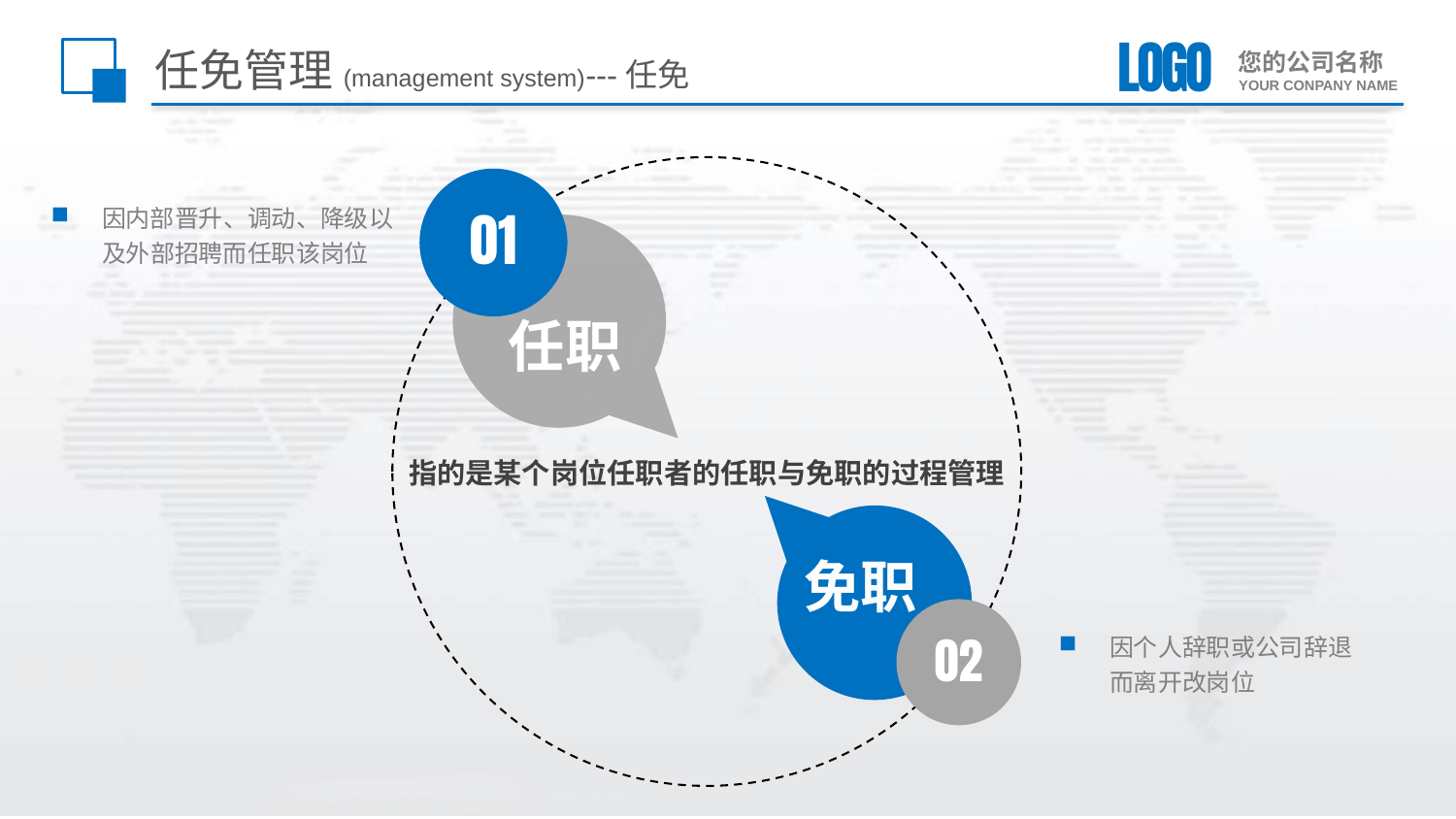

# 任免管理(management system)---任免

01
因内部晋升、调动、降级以及外部招聘而任职该岗位

任职
指的是某个岗位任职者的任职与免职的过程管理

免职

02
因个人辞职或公司辞退而离开改岗位